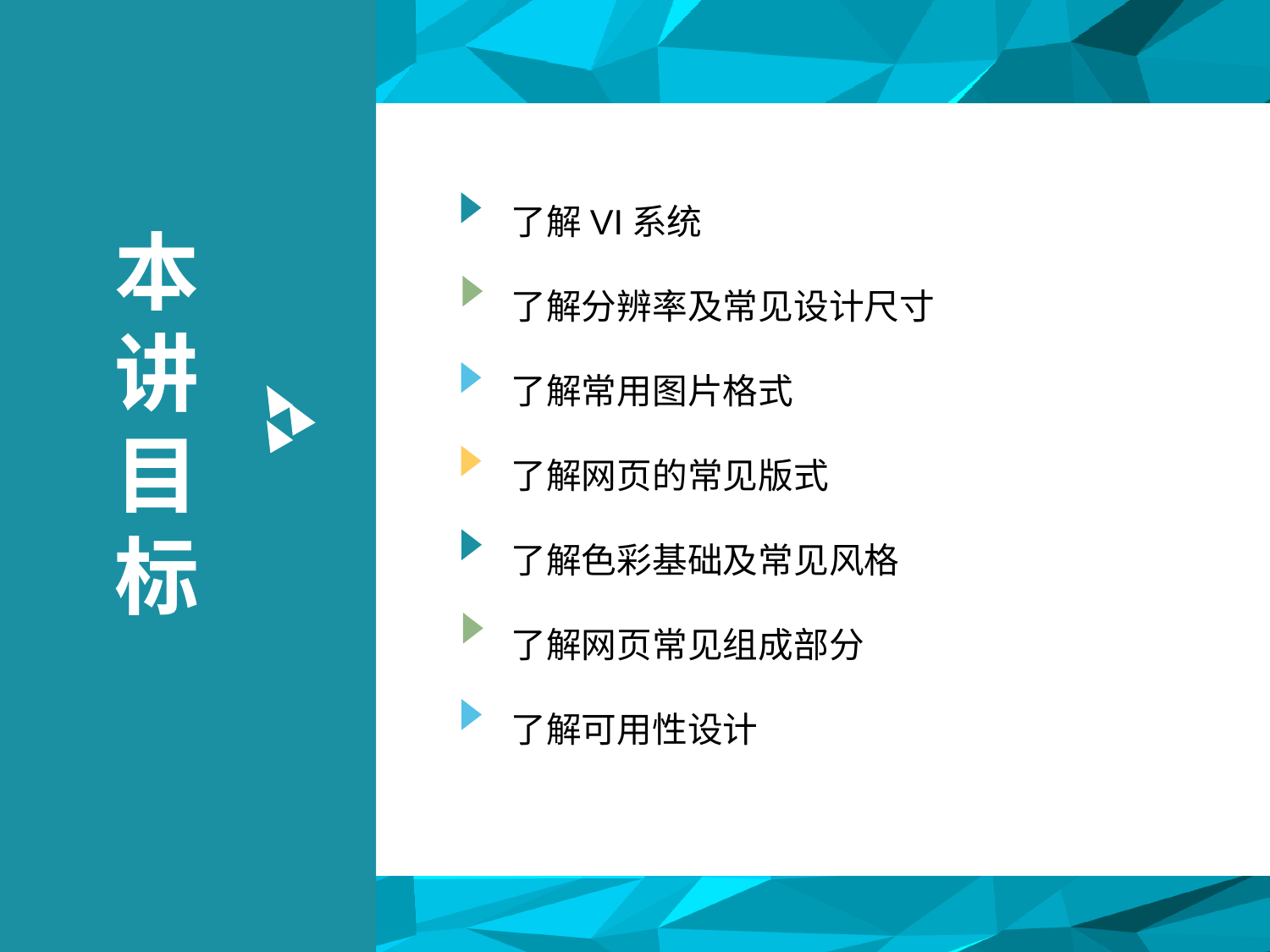

了解VI系统
了解分辨率及常见设计尺寸
了解常用图片格式
了解网页的常见版式
了解色彩基础及常见风格
了解网页常见组成部分
了解可用性设计

本讲目标